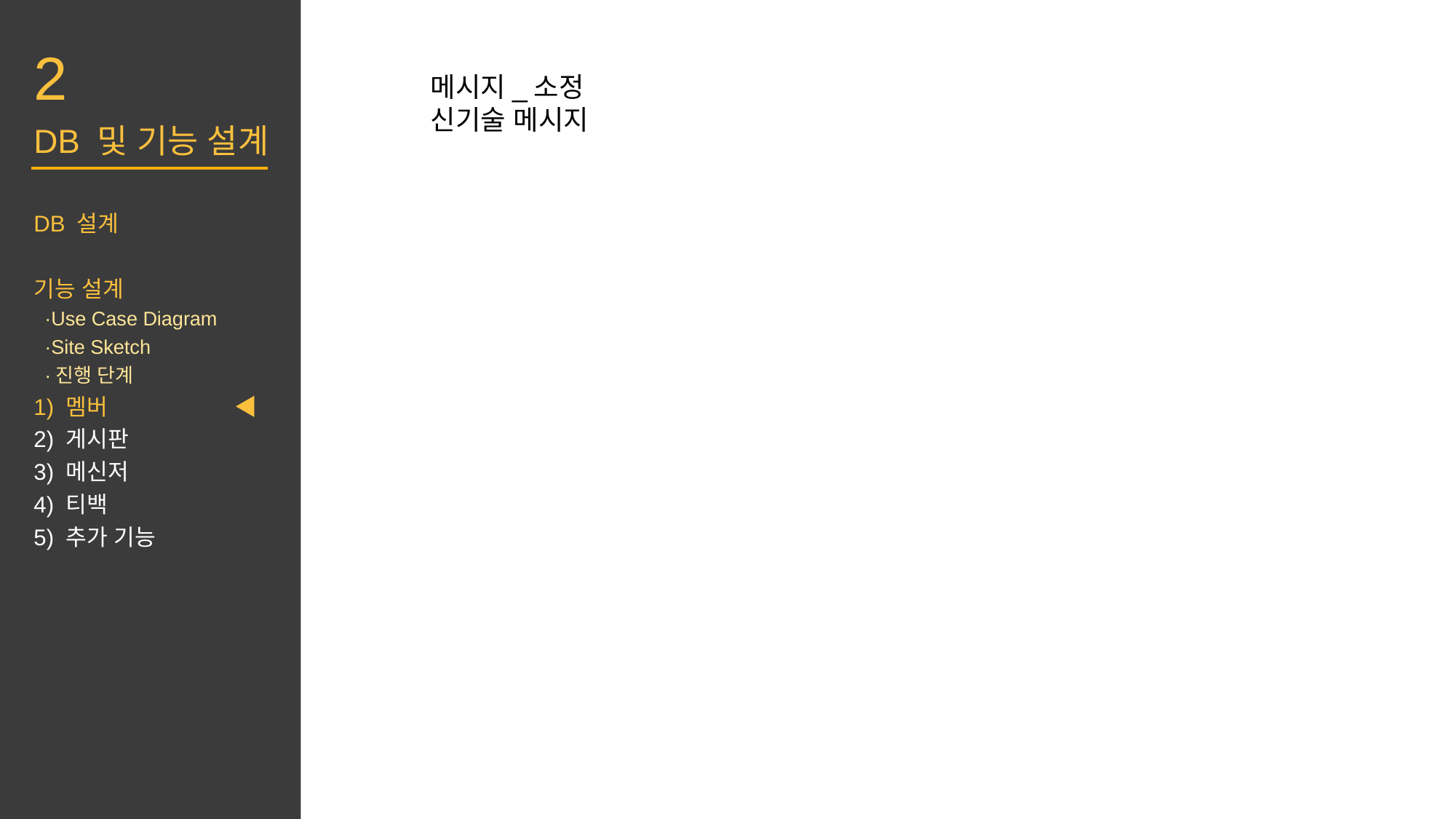

2
DB 및 기능 설계

DB 설계

기능 설계
  ·Use Case Diagram
  ·Site Sketch
  ·진행 단계
1) 멤버                    ◀
2) 게시판
3) 메신저
4) 티백
5) 추가 기능
메시지_소정
신기술 메시지